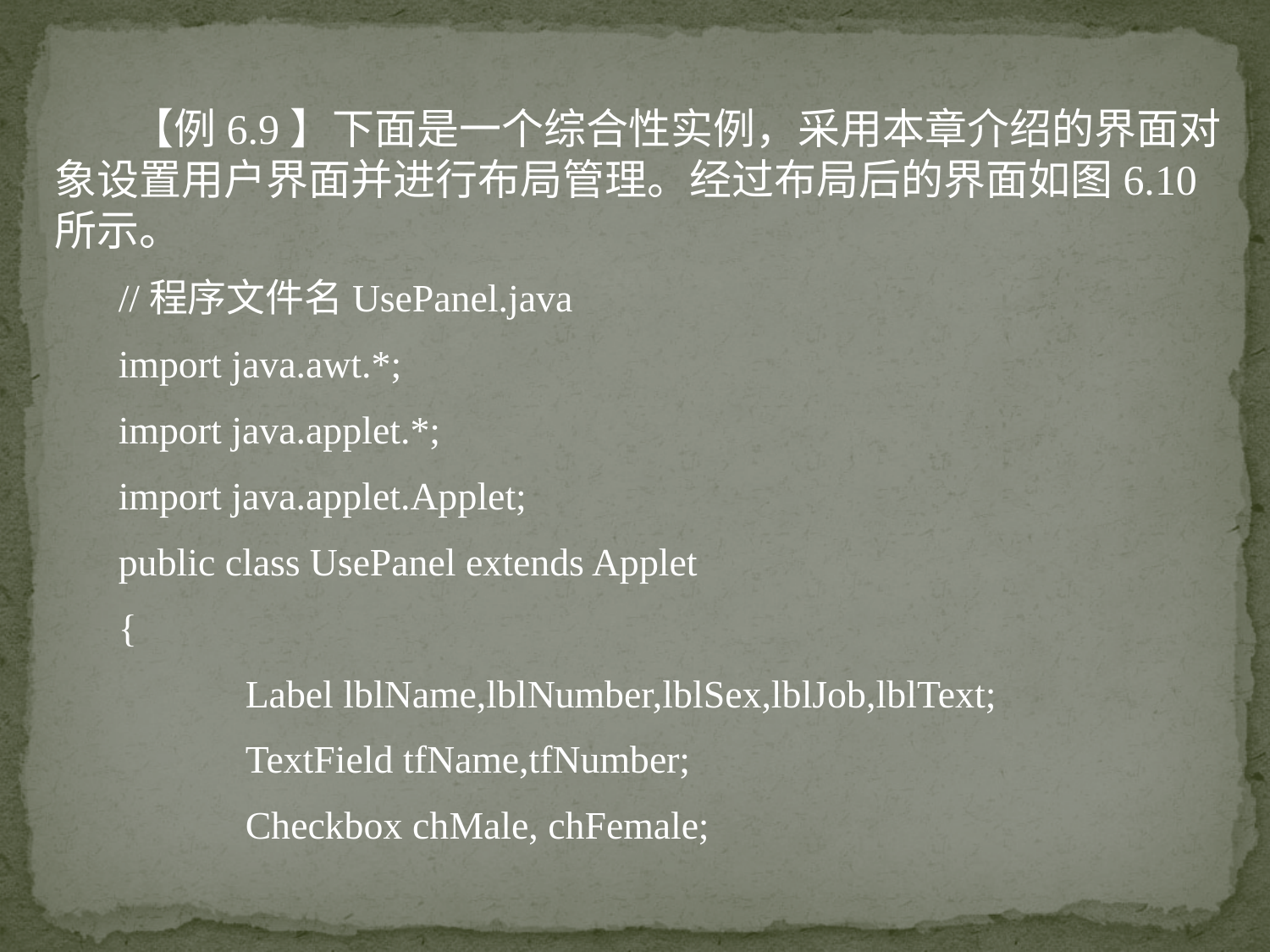

【例6.9】下面是一个综合性实例，采用本章介绍的界面对象设置用户界面并进行布局管理。经过布局后的界面如图6.10所示。
//程序文件名UsePanel.java
import java.awt.*;
import java.applet.*;
import java.applet.Applet;
public class UsePanel extends Applet
{
	Label lblName,lblNumber,lblSex,lblJob,lblText;
	TextField tfName,tfNumber;
	Checkbox chMale, chFemale;